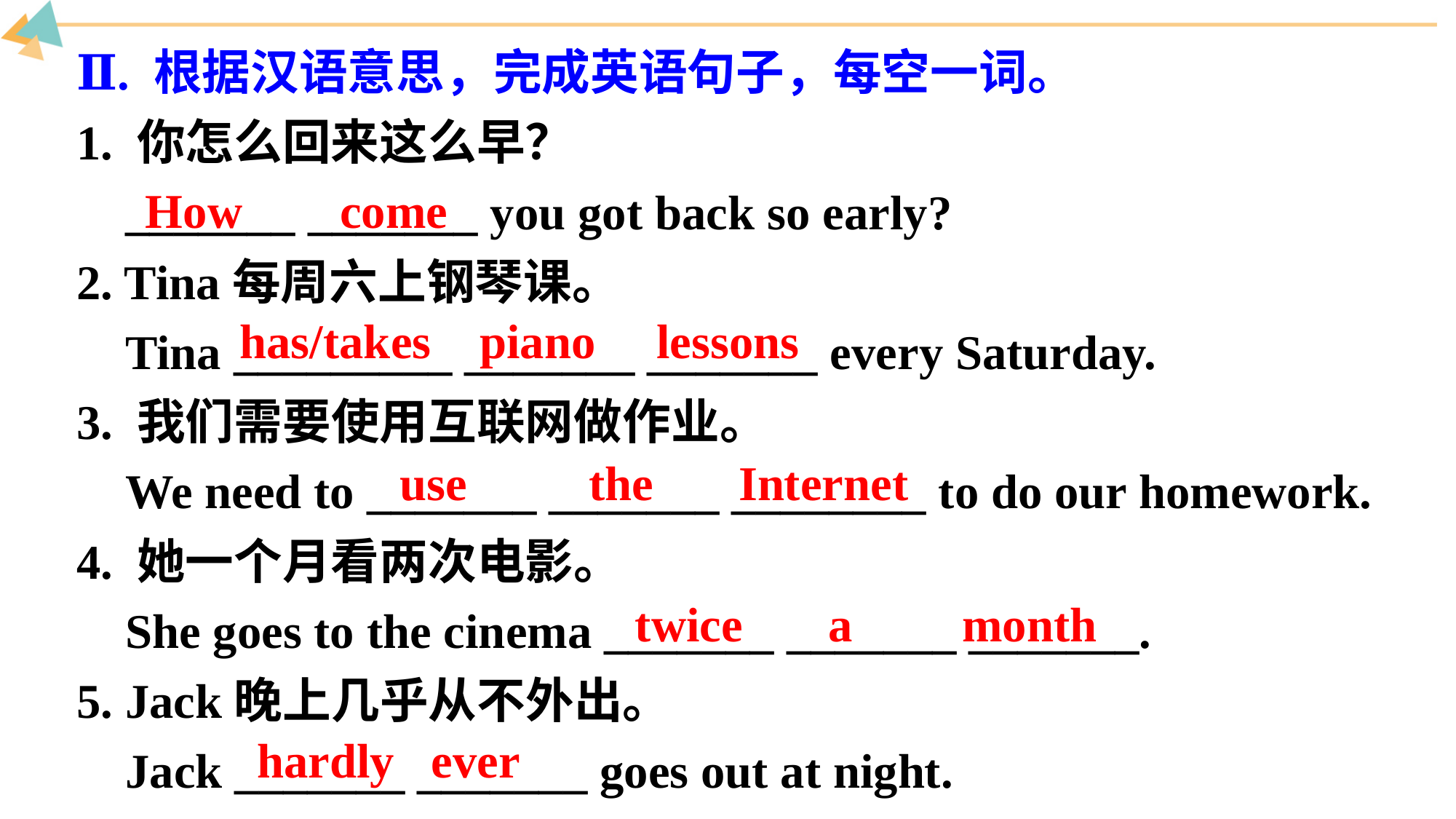

Ⅱ. 根据汉语意思，完成英语句子，每空一词。
1. 你怎么回来这么早？
    _______ _______ you got back so early?
2. Tina每周六上钢琴课。
    Tina _________ _______ _______ every Saturday.
3. 我们需要使用互联网做作业。
    We need to _______ _______ ________ to do our homework.
4. 她一个月看两次电影。
    She goes to the cinema _______ _______ _______.
5. Jack晚上几乎从不外出。
    Jack _______ _______ goes out at night.
How        come
has/takes    piano     lessons
use          the       Internet
twice       a         month
hardly   ever